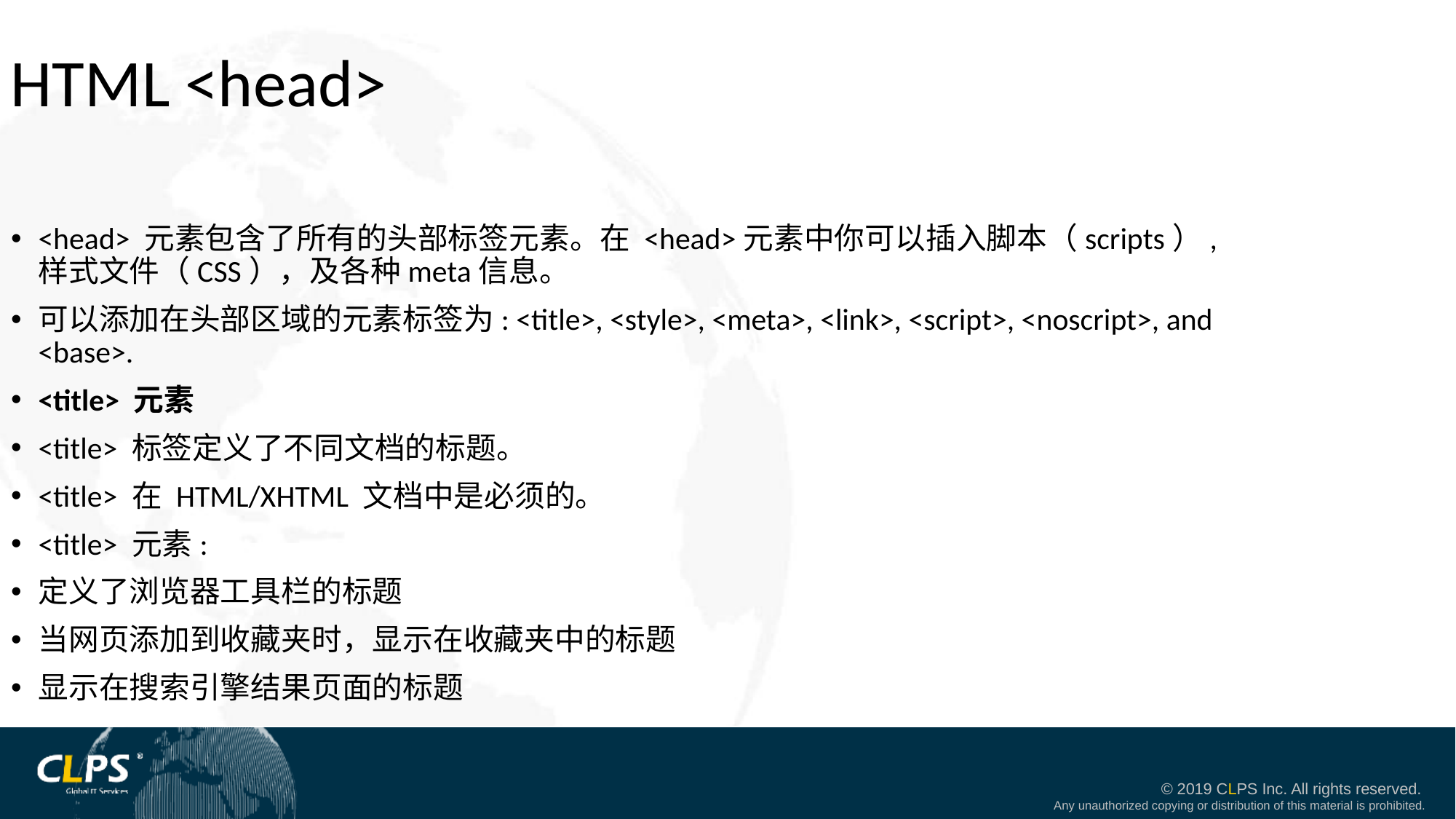

HTML <head>
<head> 元素包含了所有的头部标签元素。在 <head>元素中你可以插入脚本（scripts）, 样式文件（CSS），及各种meta信息。
可以添加在头部区域的元素标签为: <title>, <style>, <meta>, <link>, <script>, <noscript>, and <base>.
<title> 元素
<title> 标签定义了不同文档的标题。
<title> 在 HTML/XHTML 文档中是必须的。
<title> 元素:
定义了浏览器工具栏的标题
当网页添加到收藏夹时，显示在收藏夹中的标题
显示在搜索引擎结果页面的标题